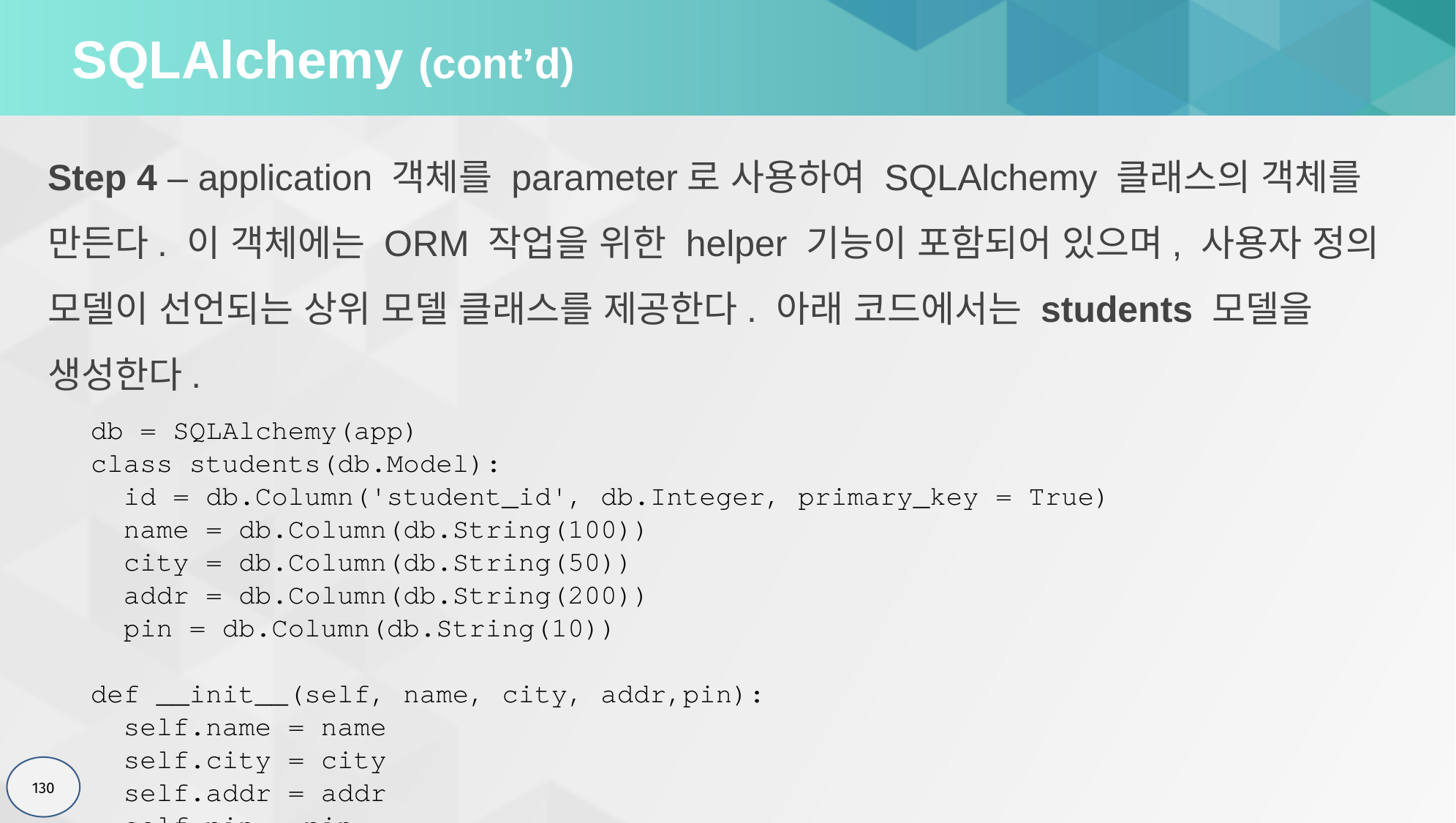

# SQLAlchemy (cont’d)
Step 4 – application 객체를 parameter로 사용하여 SQLAlchemy 클래스의 객체를 만든다. 이 객체에는 ORM 작업을 위한 helper 기능이 포함되어 있으며, 사용자 정의 모델이 선언되는 상위 모델 클래스를 제공한다. 아래 코드에서는 students 모델을 생성한다.
db = SQLAlchemy(app)
class students(db.Model):
  id = db.Column('student_id', db.Integer, primary_key = True)
  name = db.Column(db.String(100))
  city = db.Column(db.String(50))
  addr = db.Column(db.String(200))
  pin = db.Column(db.String(10))

def __init__(self, name, city, addr,pin):
  self.name = name
  self.city = city
  self.addr = addr
  self.pin = pin